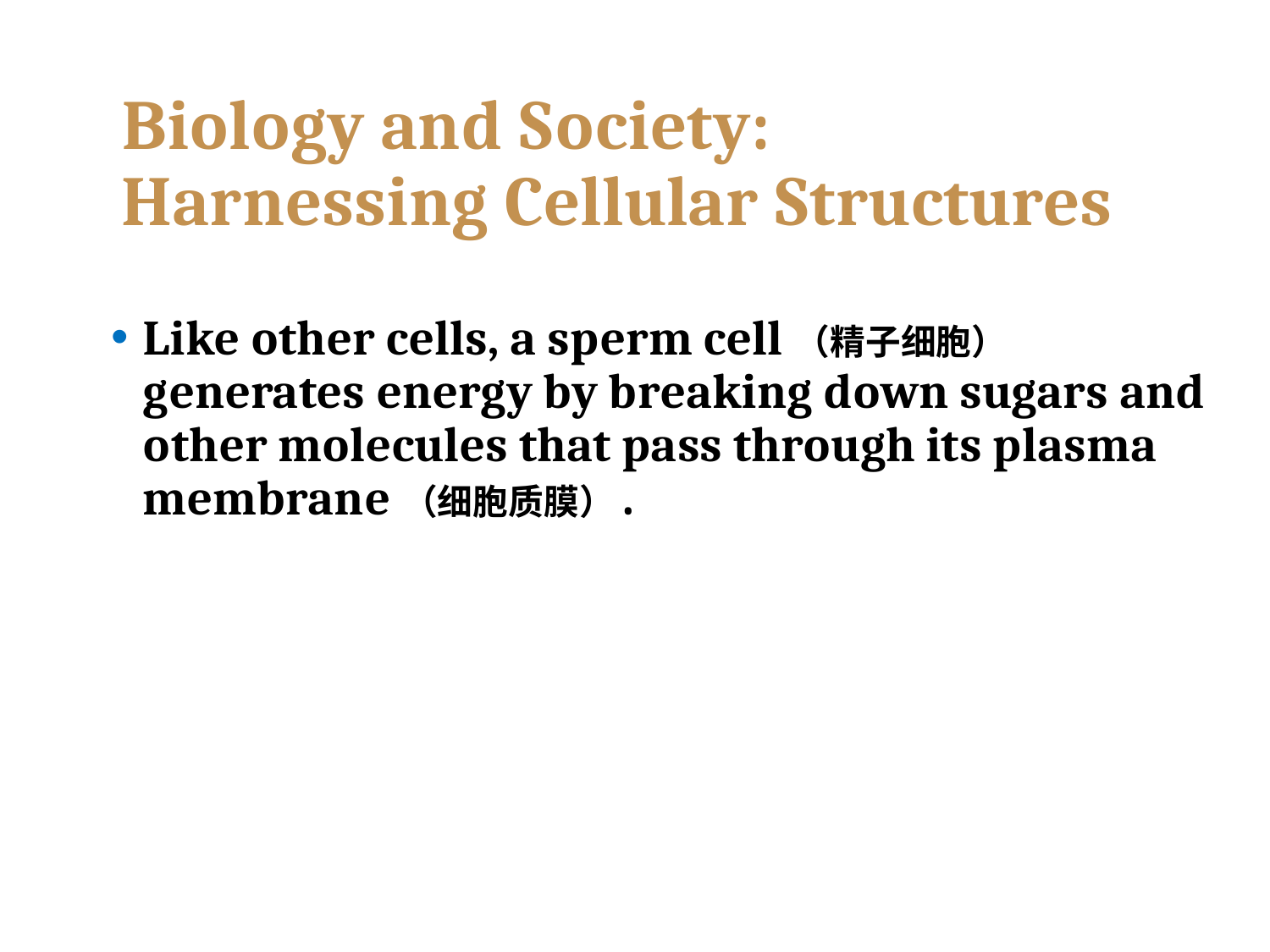

# Biology and Society: Harnessing Cellular Structures
Like other cells, a sperm cell（精子细胞） generates energy by breaking down sugars and other molecules that pass through its plasma membrane（细胞质膜）.